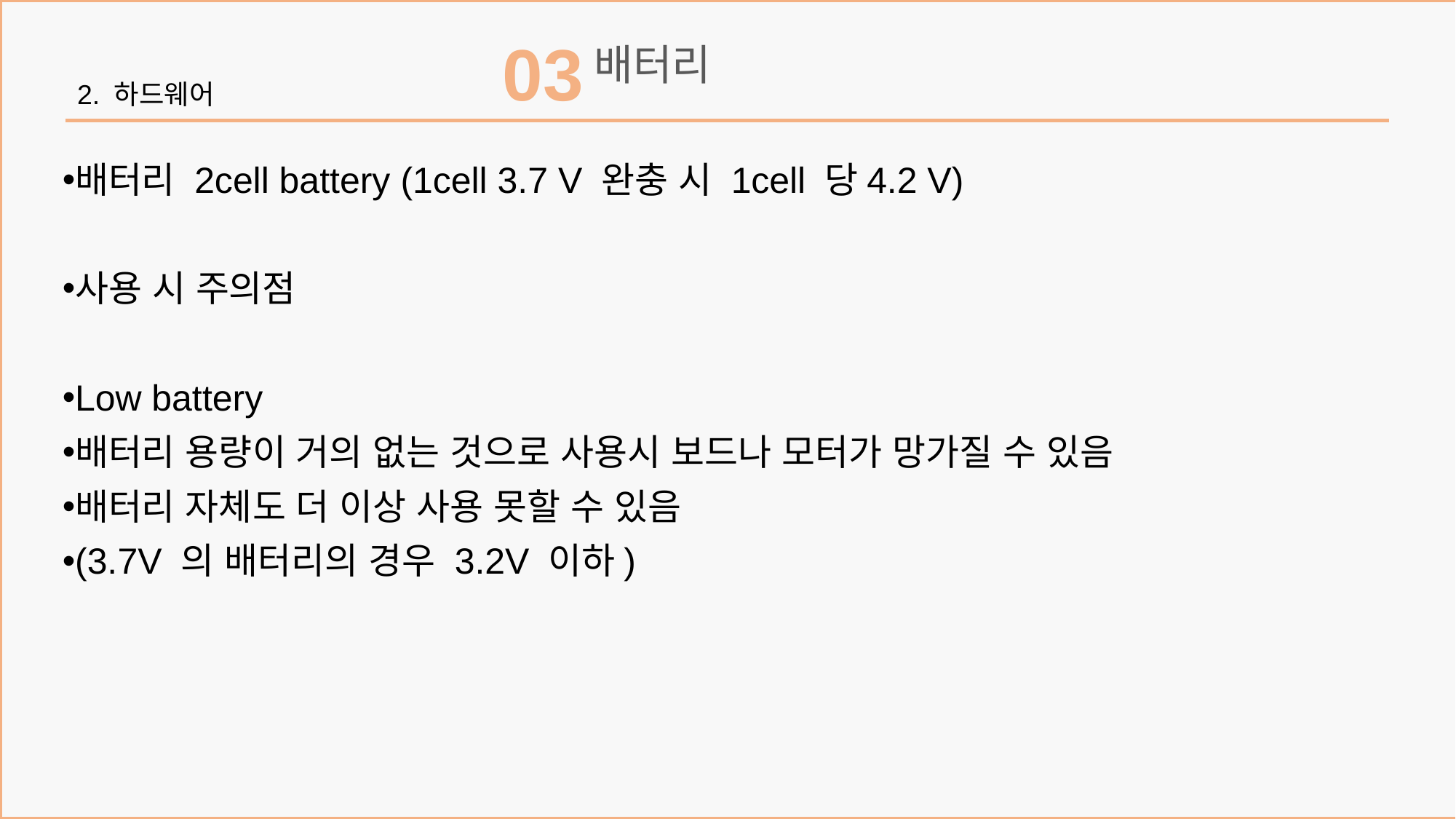

03
배터리
2. 하드웨어

배터리 2cell battery (1cell 3.7 V 완충 시 1cell 당4.2 V)

사용 시 주의점

Low battery
배터리 용량이 거의 없는 것으로 사용시 보드나 모터가 망가질 수 있음
배터리 자체도 더 이상 사용 못할 수 있음
(3.7V 의 배터리의 경우 3.2V 이하)